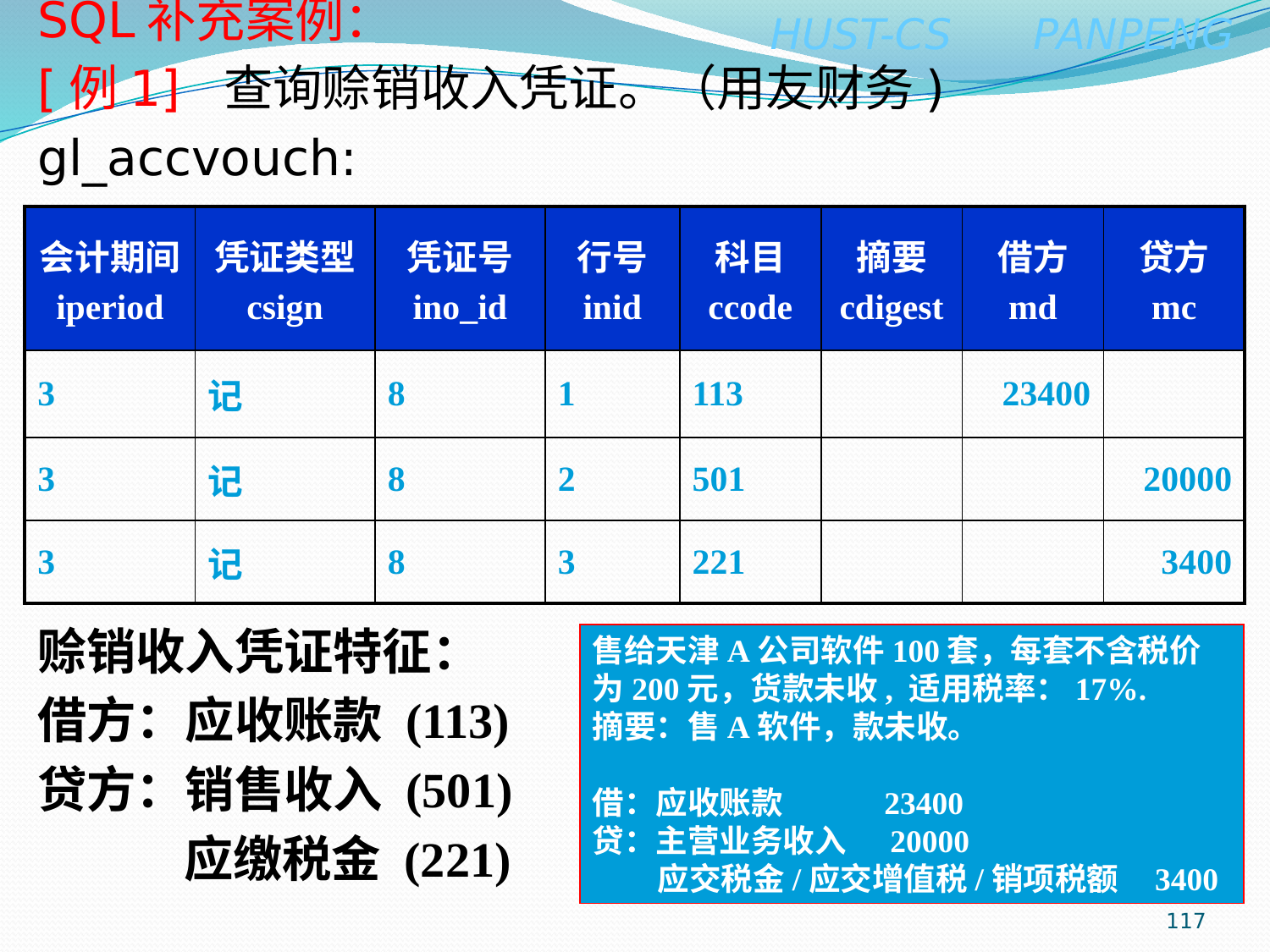

SQL补充案例：
[例1]  查询赊销收入凭证。（用友财务)
gl_accvouch:
| 会计期间 iperiod | 凭证类型 csign | 凭证号 ino\_id | 行号 inid | 科目 ccode | 摘要 cdigest | 借方 md | 贷方 mc |
| --- | --- | --- | --- | --- | --- | --- | --- |
| 3 | 记 | 8 | 1 | 113 |  | 23400 |  |
| 3 | 记 | 8 | 2 | 501 |  |  | 20000 |
| 3 | 记 | 8 | 3 | 221 |  |  | 3400 |
赊销收入凭证特征：
借方：应收账款 (113)
贷方：销售收入 (501)
            应缴税金 (221)
售给天津A公司软件100套，每套不含税价为200元，货款未收, 适用税率：17%.
摘要：售A软件，款未收。

借：应收账款             23400
贷：主营业务收入     20000
        应交税金/应交增值税/销项税额    3400
117